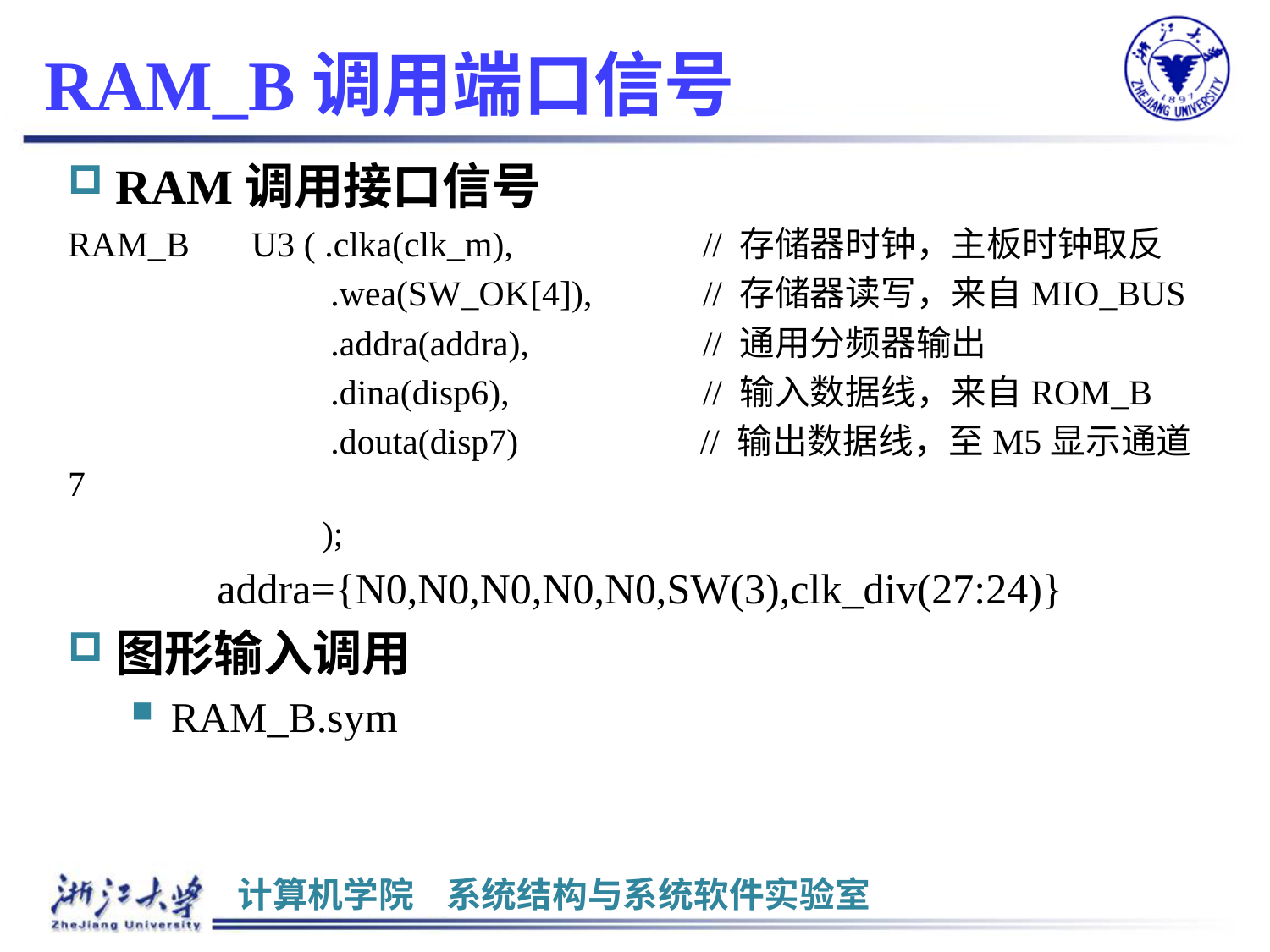

# RAM_B调用端口信号
RAM调用接口信号
RAM_B       U3 ( .clka(clk_m), 		// 存储器时钟，主板时钟取反
 		 .wea(SW_OK[4]), 	// 存储器读写，来自MIO_BUS
  		 .addra(addra), 		// 通用分频器输出
 		 .dina(disp6), 		// 输入数据线，来自ROM_B
  		 .douta(disp7) 	              // 输出数据线，至M5显示通道7
		);
addra={N0,N0,N0,N0,N0,SW(3),clk_div(27:24)}
图形输入调用
RAM_B.sym